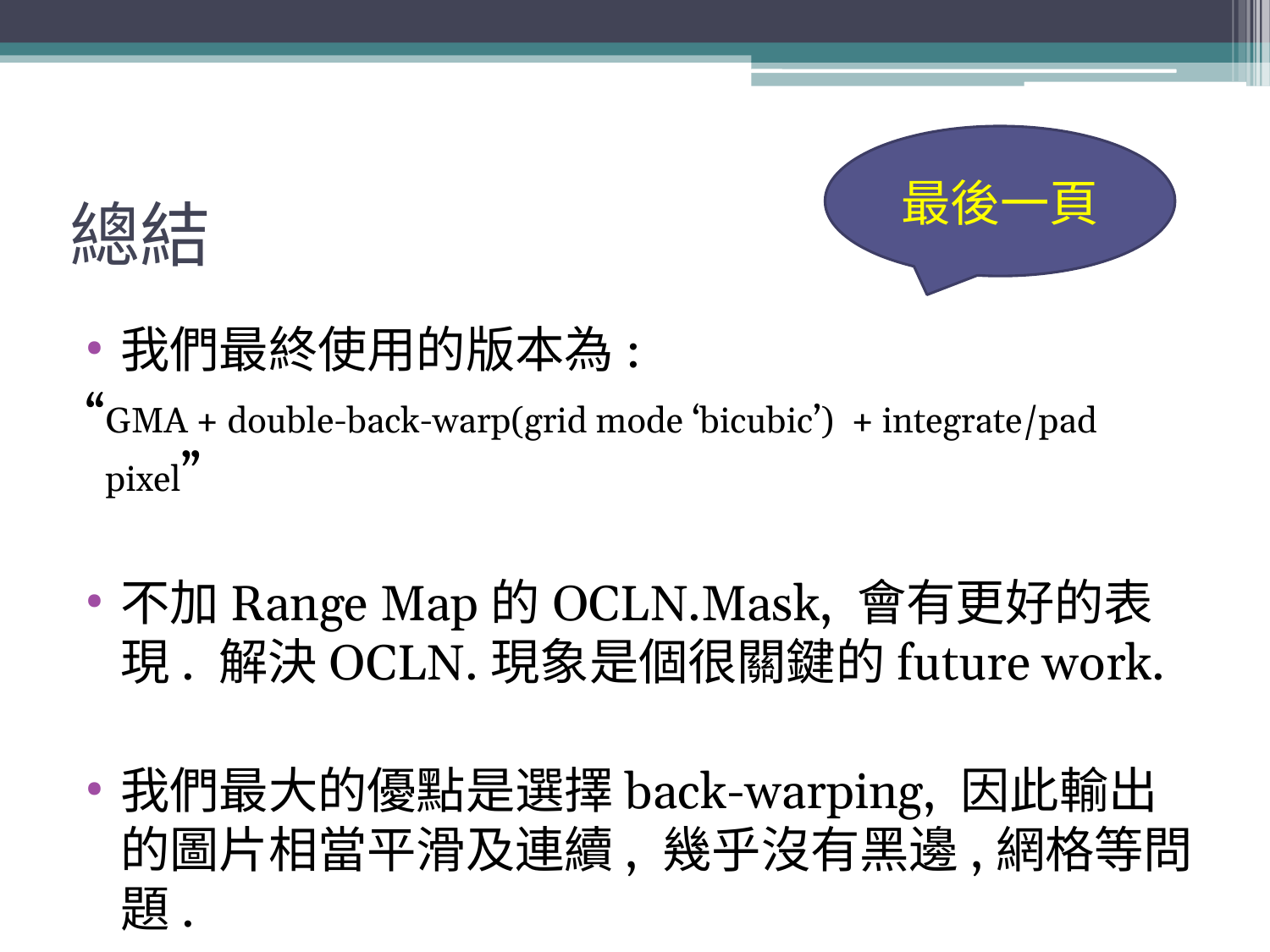

40

最後一頁
# 總結
我們最終使用的版本為:
“GMA + double-back-warp(grid mode ‘bicubic’)  + integrate/pad pixel”

不加Range Map的OCLN.Mask, 會有更好的表現. 解決OCLN.現象是個很關鍵的future work.

我們最大的優點是選擇back-warping, 因此輸出的圖片相當平滑及連續, 幾乎沒有黑邊,網格等問題.